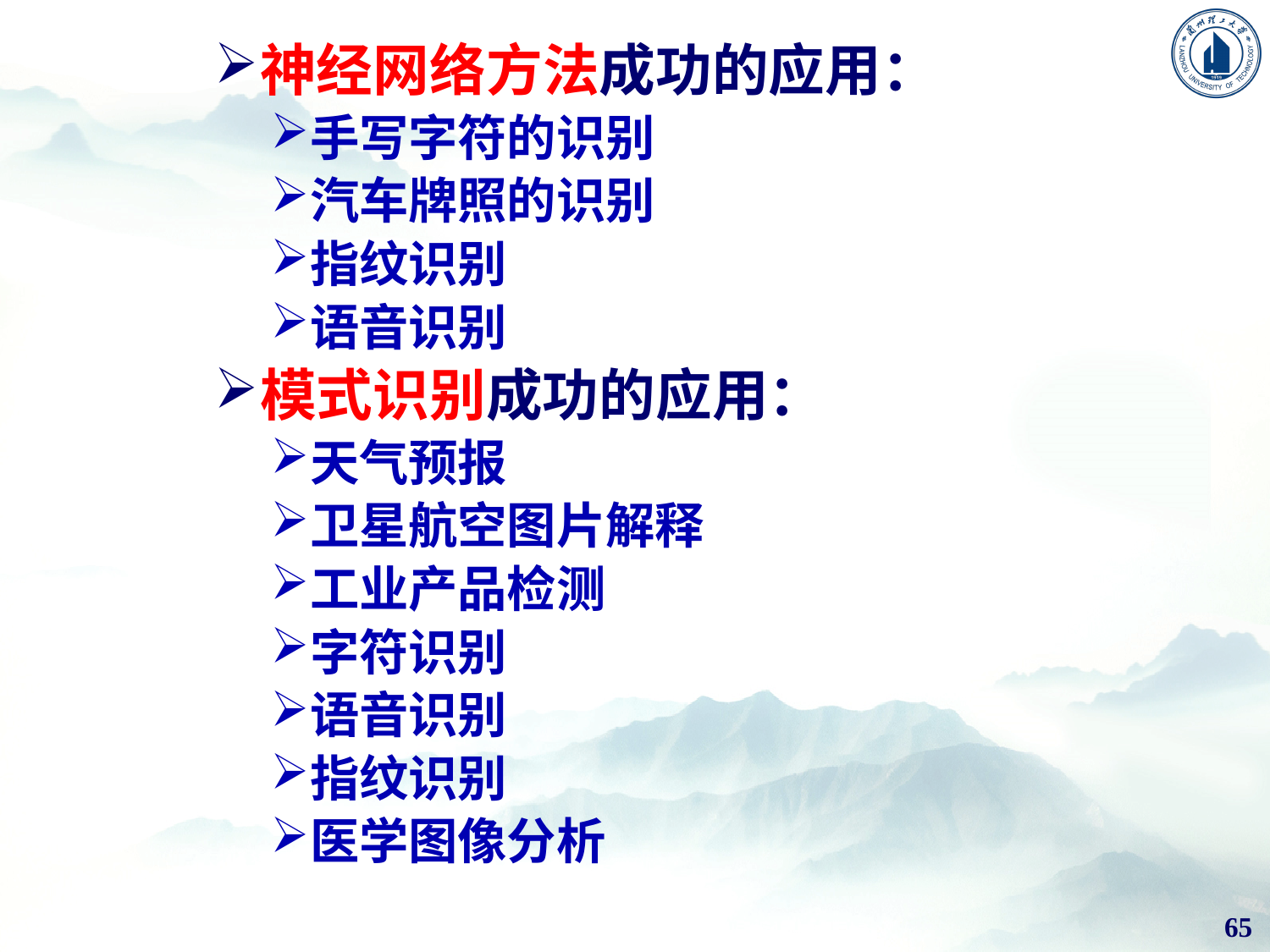

神经网络方法成功的应用：
手写字符的识别
汽车牌照的识别
指纹识别
语音识别
模式识别成功的应用：
天气预报
卫星航空图片解释
工业产品检测
字符识别
语音识别
指纹识别
医学图像分析
65